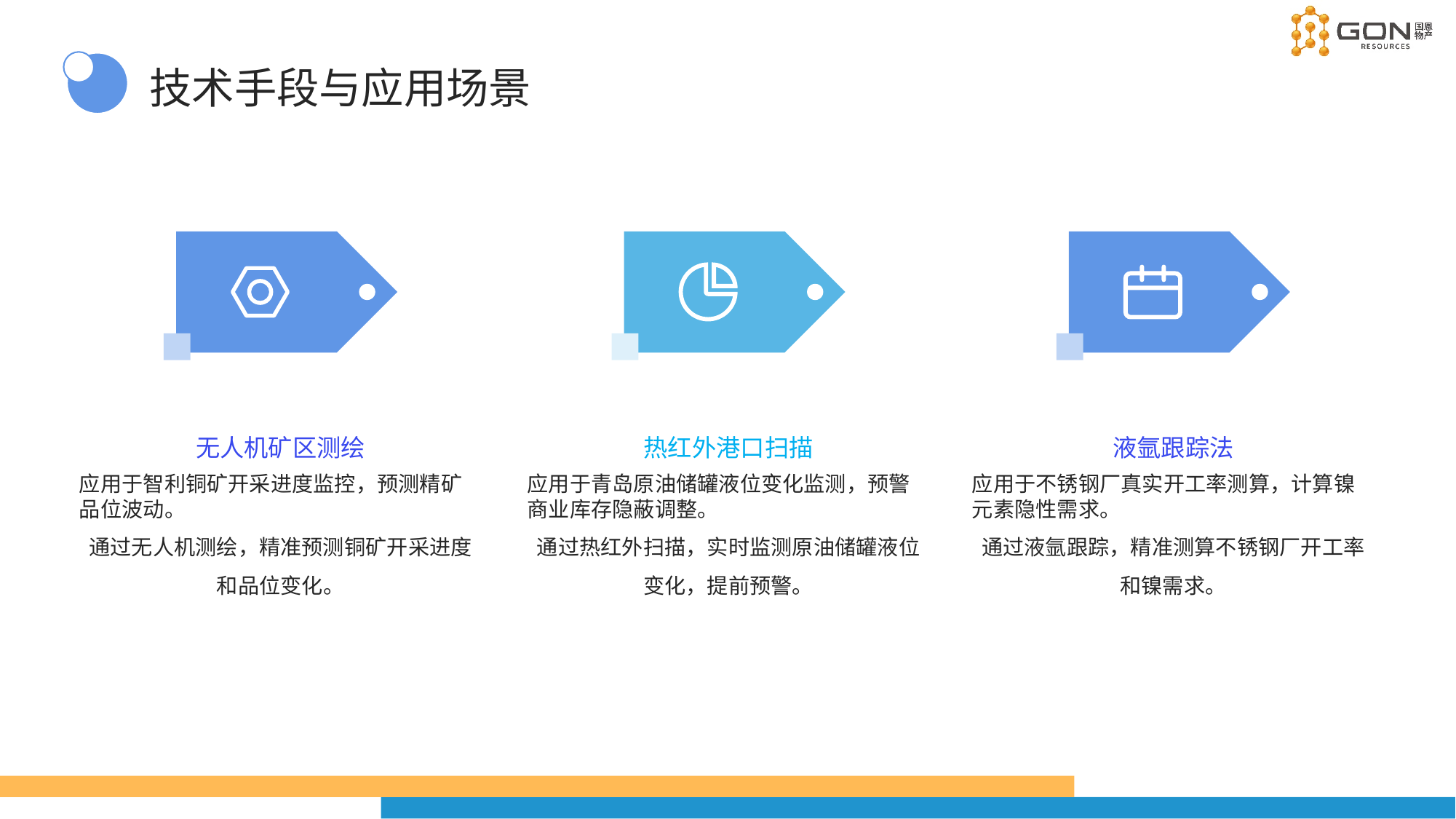

技术手段与应用场景

无人机矿区测绘
热红外港口扫描
液氩跟踪法
应用于智利铜矿开采进度监控，预测精矿品位波动。
通过无人机测绘，精准预测铜矿开采进度和品位变化。
应用于青岛原油储罐液位变化监测，预警商业库存隐蔽调整。
通过热红外扫描，实时监测原油储罐液位变化，提前预警。
应用于不锈钢厂真实开工率测算，计算镍元素隐性需求。
通过液氩跟踪，精准测算不锈钢厂开工率和镍需求。